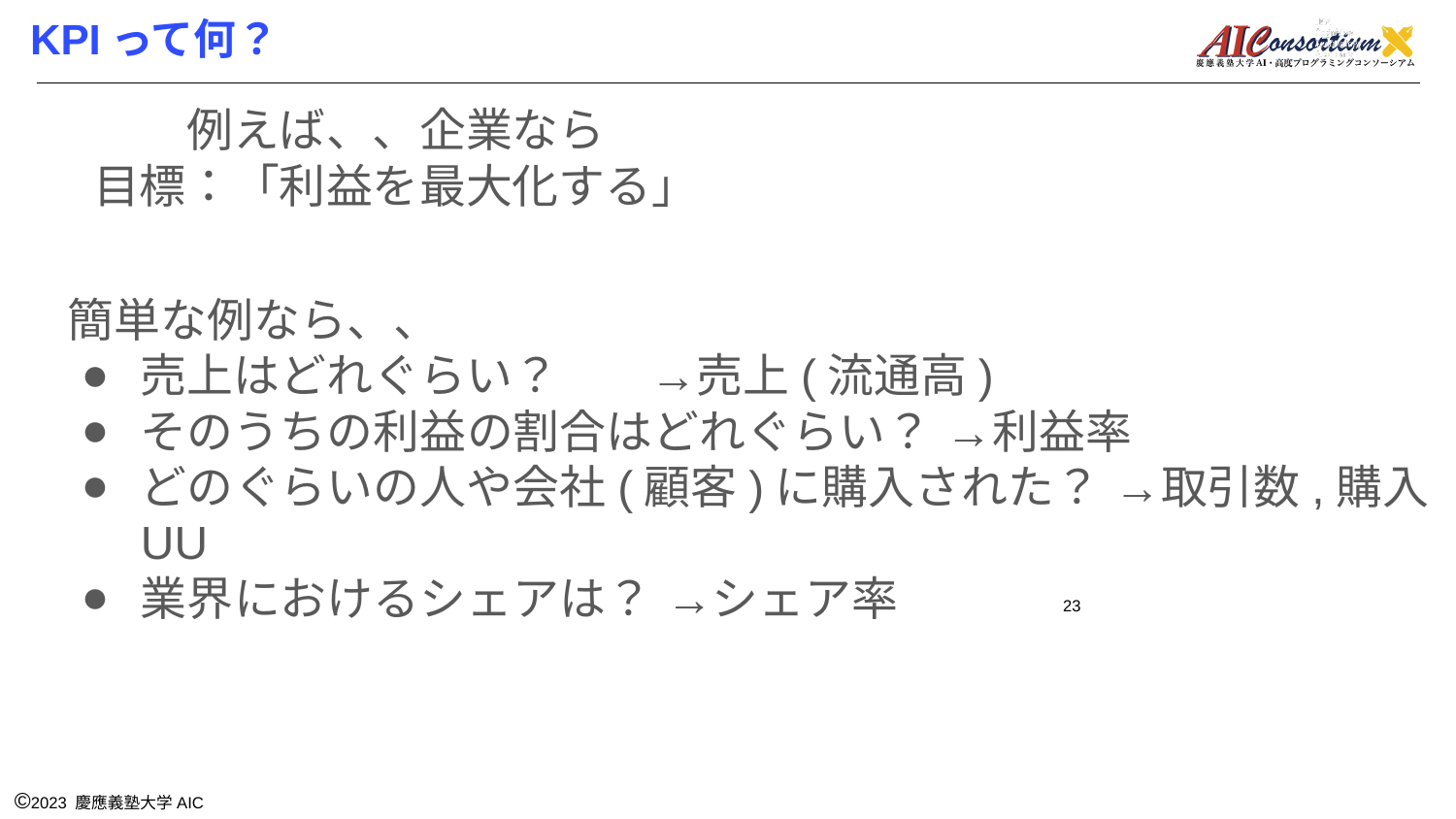

# KPIって何？
例えば、、企業なら
目標：「利益を最大化する」

簡単な例なら、、
売上はどれぐらい？       →売上(流通高)
そのうちの利益の割合はどれぐらい？ →利益率
どのぐらいの人や会社(顧客)に購入された？ →取引数,購入UU
業界におけるシェアは？ →シェア率
23